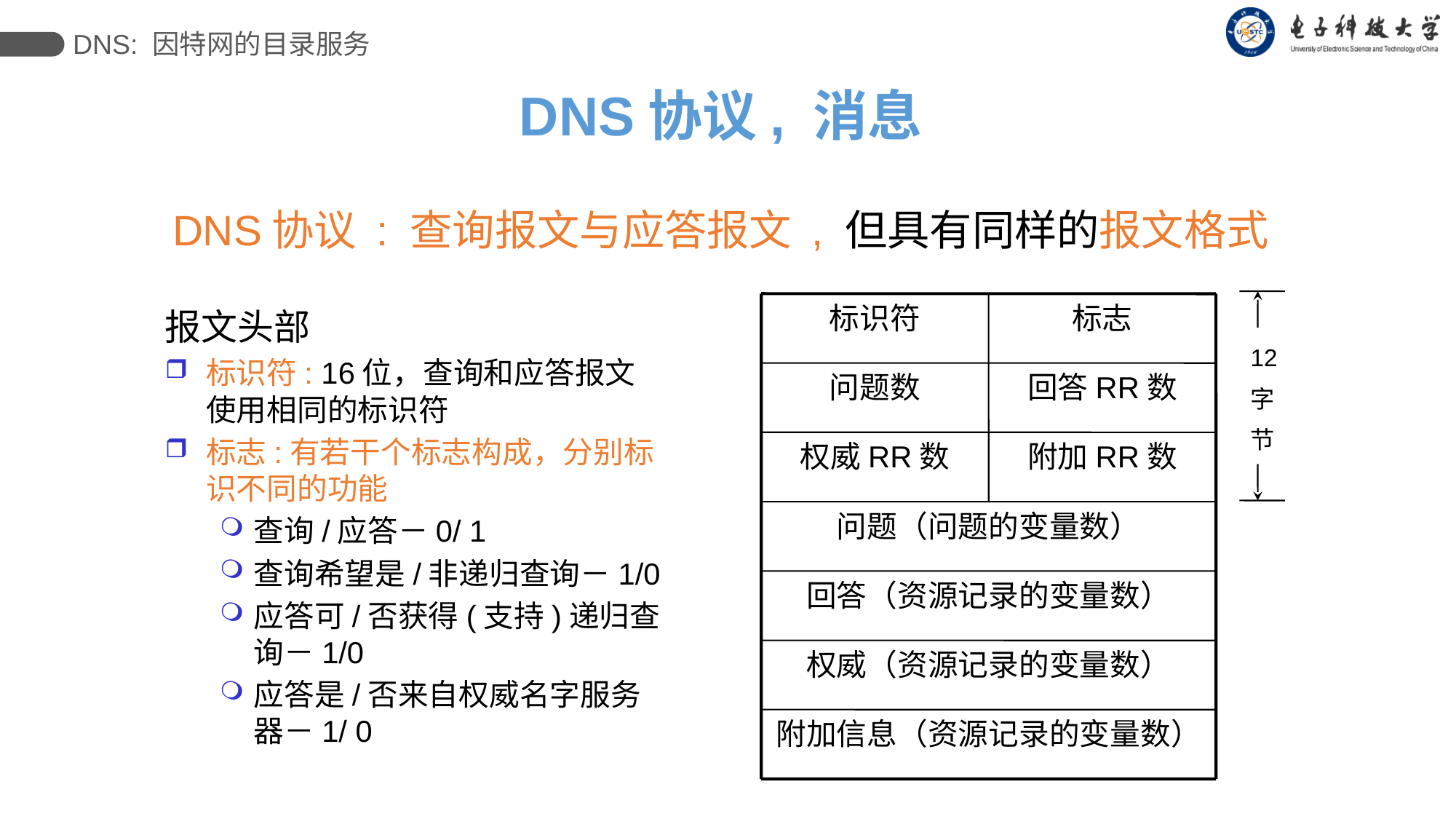

DNS: 因特网的目录服务
# DNS协议, 消息
DNS协议 : 查询报文与应答报文 , 但具有同样的报文格式

标识符

标志

问题数

回答RR数
权威RR数

附加RR数
问题（问题的变量数）

回答（资源记录的变量数）

权威（资源记录的变量数）

附加信息（资源记录的变量数）

报文头部
标识符: 16位，查询和应答报文使用相同的标识符
标志:有若干个标志构成，分别标识不同的功能
查询/应答－0/ 1
查询希望是/非递归查询－1/0
应答可/否获得(支持)递归查询－1/0
应答是/否来自权威名字服务器－1/ 0
12
字
节